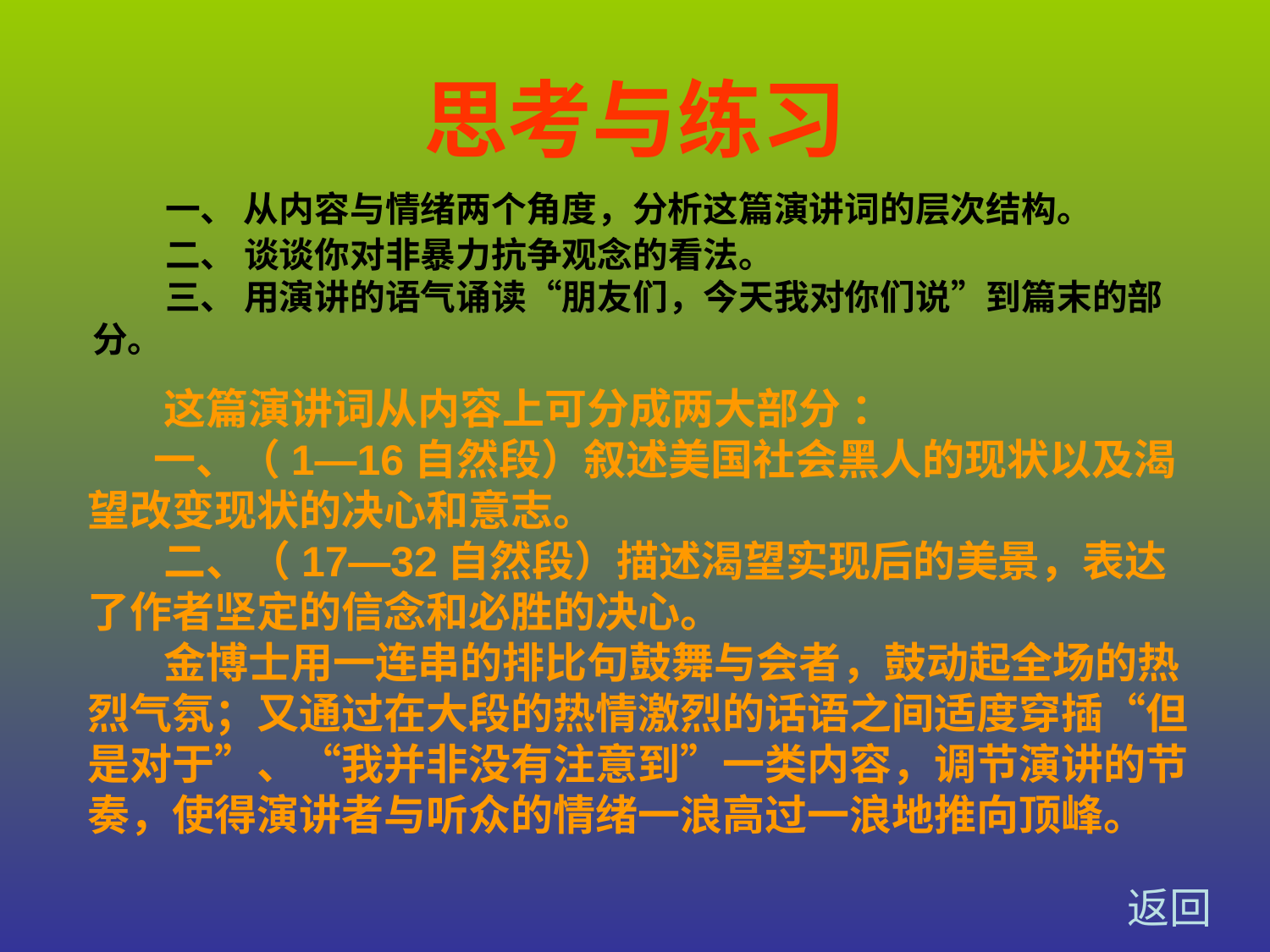

# 思考与练习
      一、 从内容与情绪两个角度，分析这篇演讲词的层次结构。
        二、 谈谈你对非暴力抗争观念的看法。
        三、 用演讲的语气诵读“朋友们，今天我对你们说”到篇末的部分。

       这篇演讲词从内容上可分成两大部分 ：
       一、（1—16自然段）叙述美国社会黑人的现状以及渴望改变现状的决心和意志。
       二、（17—32自然段）描述渴望实现后的美景，表达了作者坚定的信念和必胜的决心。
       金博士用一连串的排比句鼓舞与会者，鼓动起全场的热烈气氛；又通过在大段的热情激烈的话语之间适度穿插“但是对于”、“我并非没有注意到”一类内容，调节演讲的节奏，使得演讲者与听众的情绪一浪高过一浪地推向顶峰。

返回